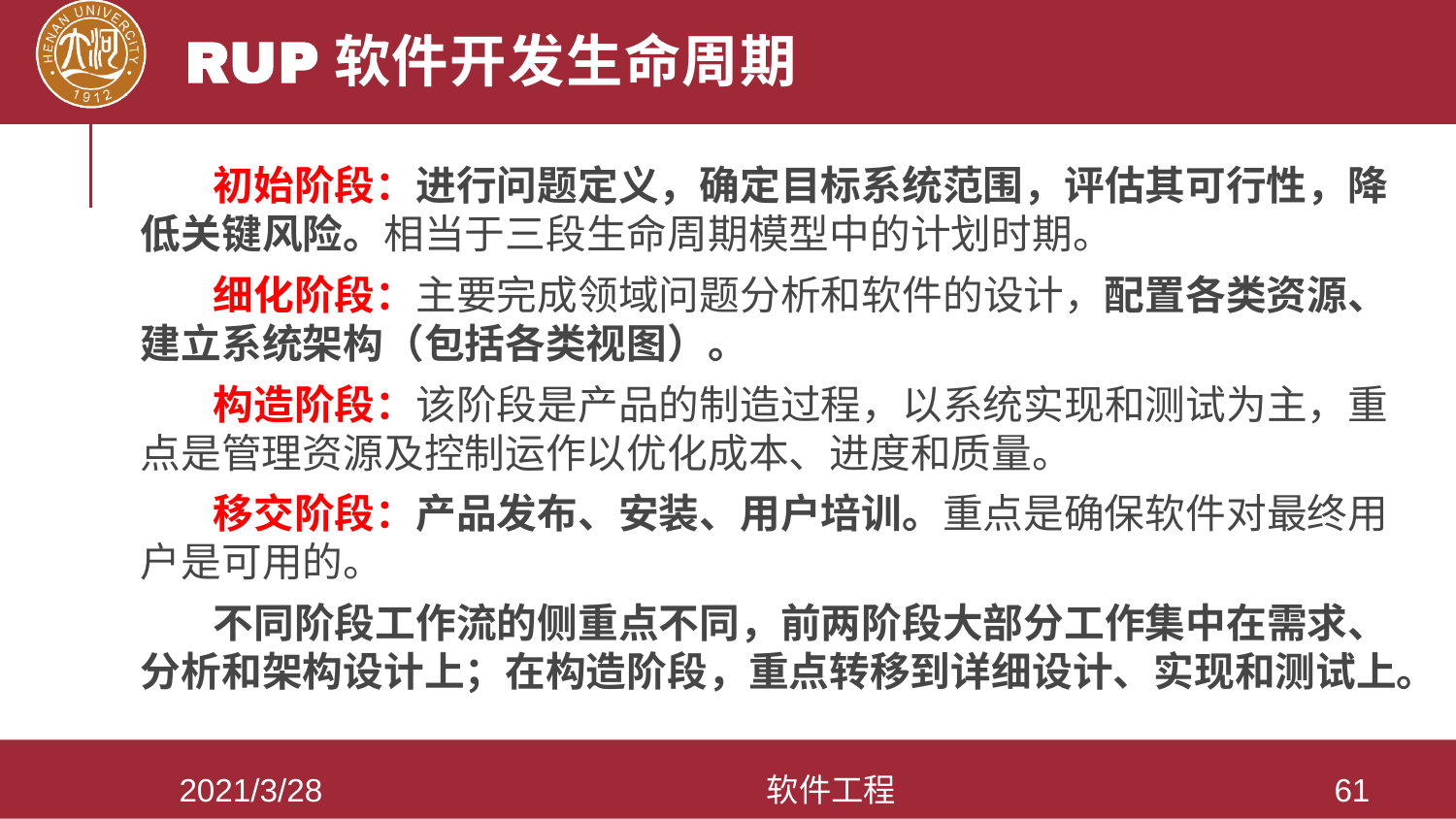

# RUP软件开发生命周期
        初始阶段：进行问题定义，确定目标系统范围，评估其可行性，降低关键风险。相当于三段生命周期模型中的计划时期。
        细化阶段：主要完成领域问题分析和软件的设计，配置各类资源、建立系统架构（包括各类视图）。
        构造阶段：该阶段是产品的制造过程，以系统实现和测试为主，重点是管理资源及控制运作以优化成本、进度和质量。
        移交阶段：产品发布、安装、用户培训。重点是确保软件对最终用户是可用的。
        不同阶段工作流的侧重点不同，前两阶段大部分工作集中在需求、分析和架构设计上；在构造阶段，重点转移到详细设计、实现和测试上。
2021/3/28
软件工程
61